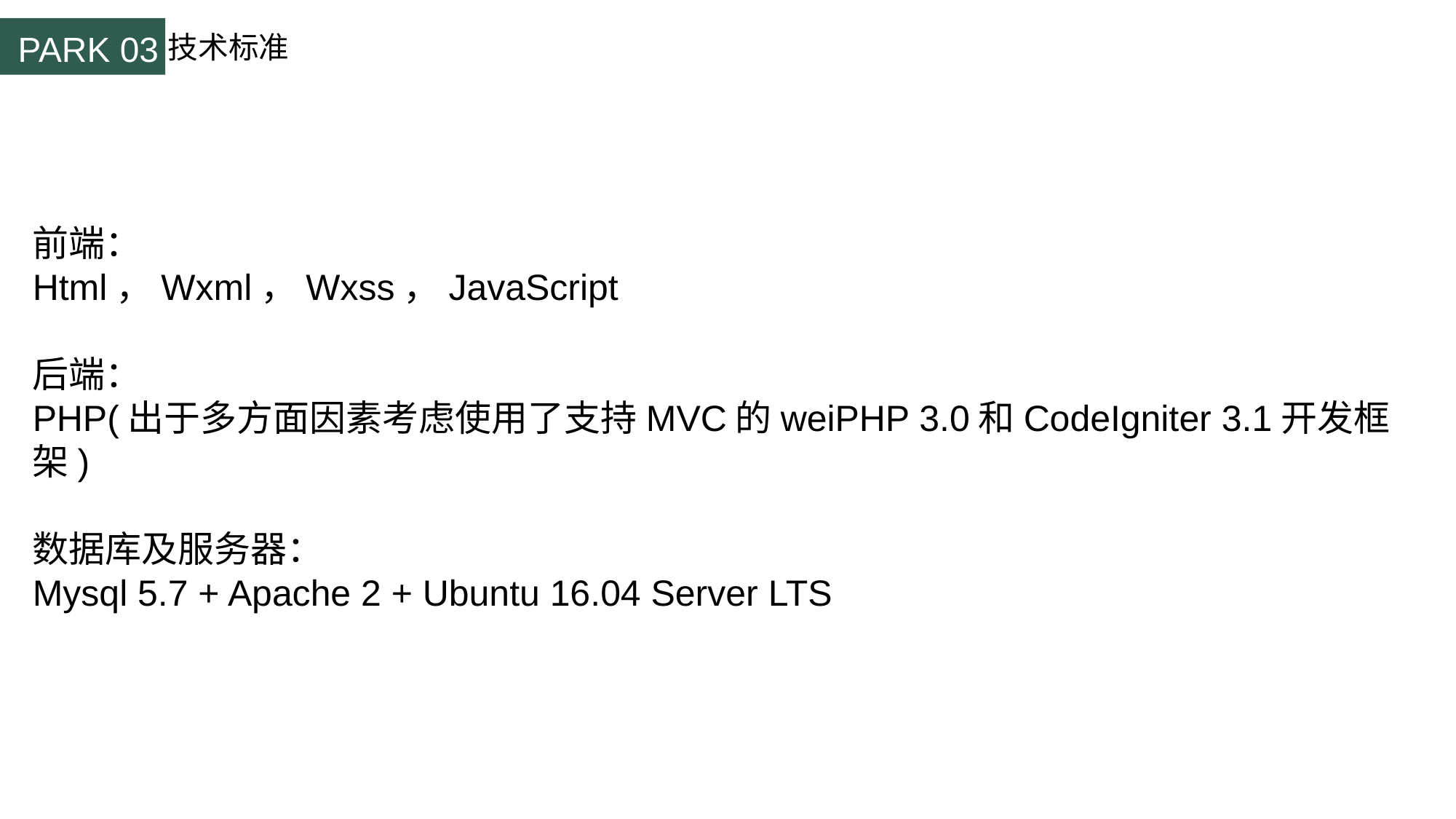

技术标准
前端：
Html，Wxml，Wxss，JavaScript

后端：
PHP(出于多方面因素考虑使用了支持MVC的weiPHP 3.0和CodeIgniter 3.1开发框架)

数据库及服务器：
Mysql 5.7 + Apache 2 + Ubuntu 16.04 Server LTS